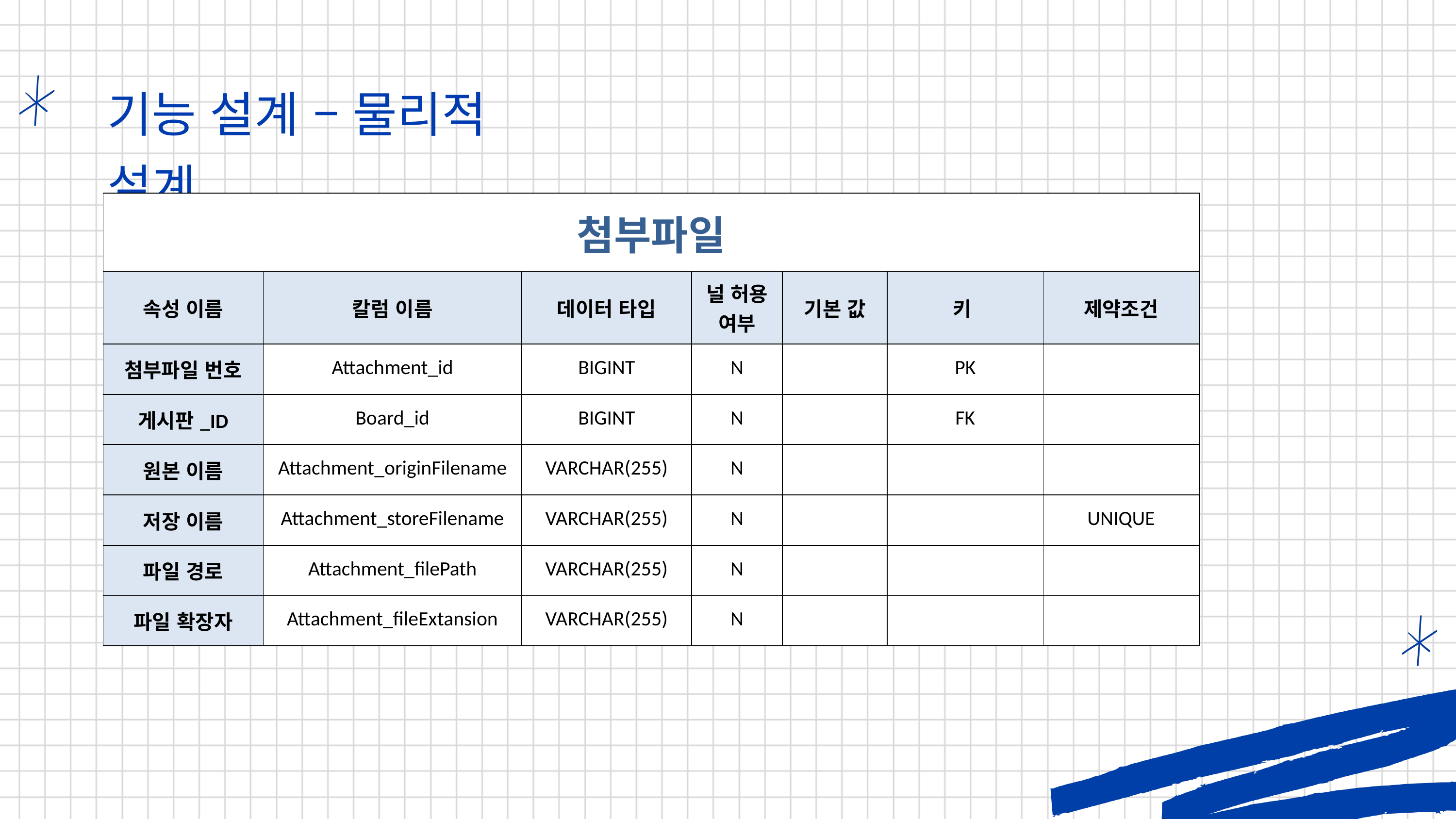

기능 설계 – 물리적 설계

| 첨부파일 |  |  |  |  |  |  |
| --- | --- | --- | --- | --- | --- | --- |
| 속성 이름 | 칼럼 이름 | 데이터 타입 | 널 허용 여부 | 기본 값 | 키 | 제약조건 |
| 첨부파일 번호 | Attachment\_id | BIGINT | N |  | PK |  |
| 게시판\_ID | Board\_id | BIGINT | N |  | FK |  |
| 원본 이름 | Attachment\_originFilename | VARCHAR(255) | N |  |  |  |
| 저장 이름 | Attachment\_storeFilename | VARCHAR(255) | N |  |  | UNIQUE |
| 파일 경로 | Attachment\_filePath | VARCHAR(255) | N |  |  |  |
| 파일 확장자 | Attachment\_fileExtansion | VARCHAR(255) | N |  |  |  |